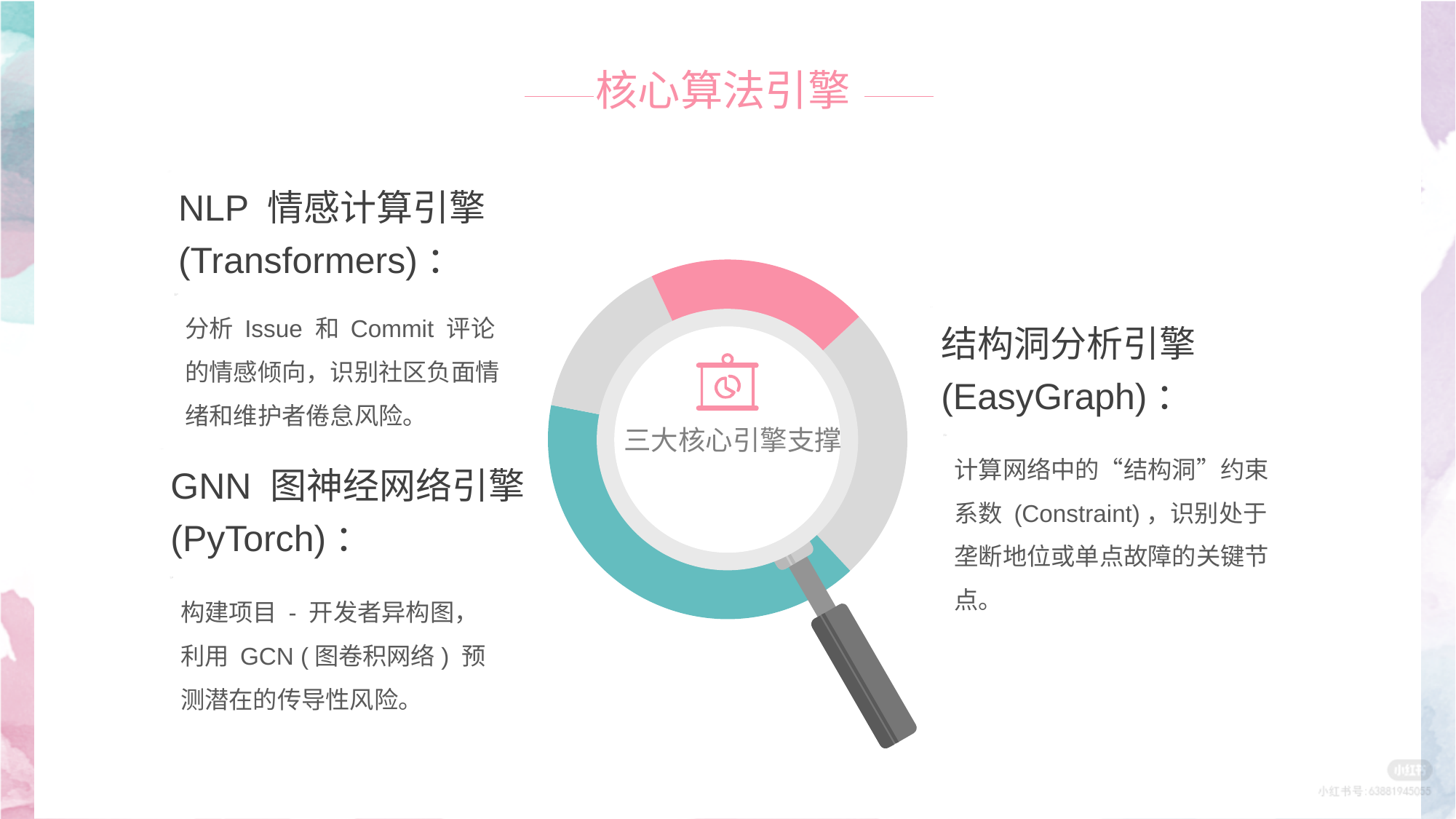

核心算法引擎
NLP 情感计算引擎(Transformers)：

### Chart

| Category | 销售额 |
|---|---|
| 1 | 25.0 |
| 2 | 40.0 |
| 3 | 15.0 |
| 4 | 20.0 |
分析 Issue 和 Commit 评论的情感倾向，识别社区负面情绪和维护者倦怠风险。
结构洞分析引擎 (EasyGraph)：

三大核心引擎支撑
计算网络中的“结构洞”约束系数 (Constraint)，识别处于垄断地位或单点故障的关键节点。
GNN 图神经网络引擎 (PyTorch)：
构建项目 - 开发者异构图，利用 GCN (图卷积网络) 预测潜在的传导性风险。